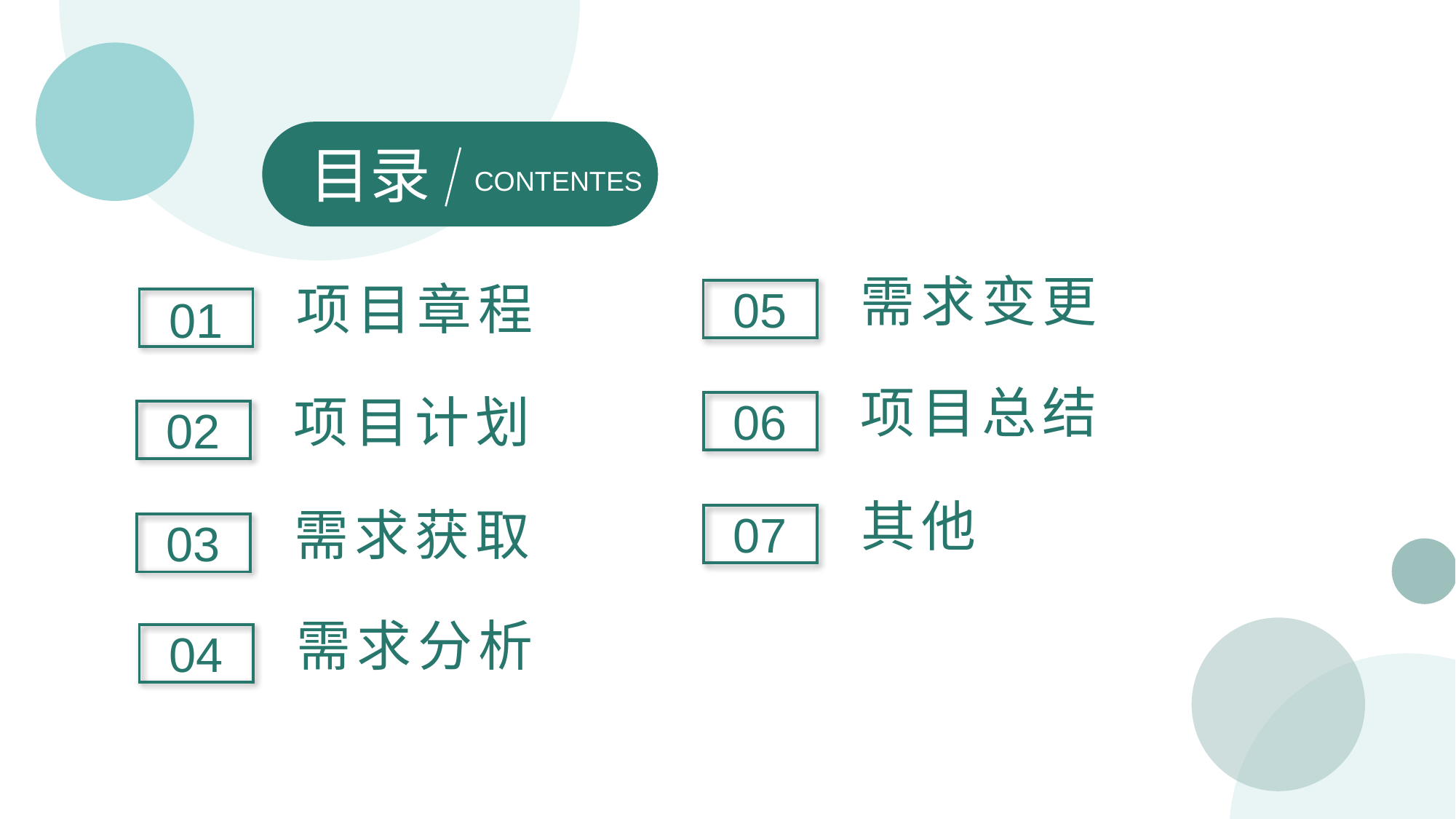

目录
CONTENTES
需求变更
项目章程
05

01

项目总结
项目计划
06

02

其他
需求获取
07

03

需求分析

04

2